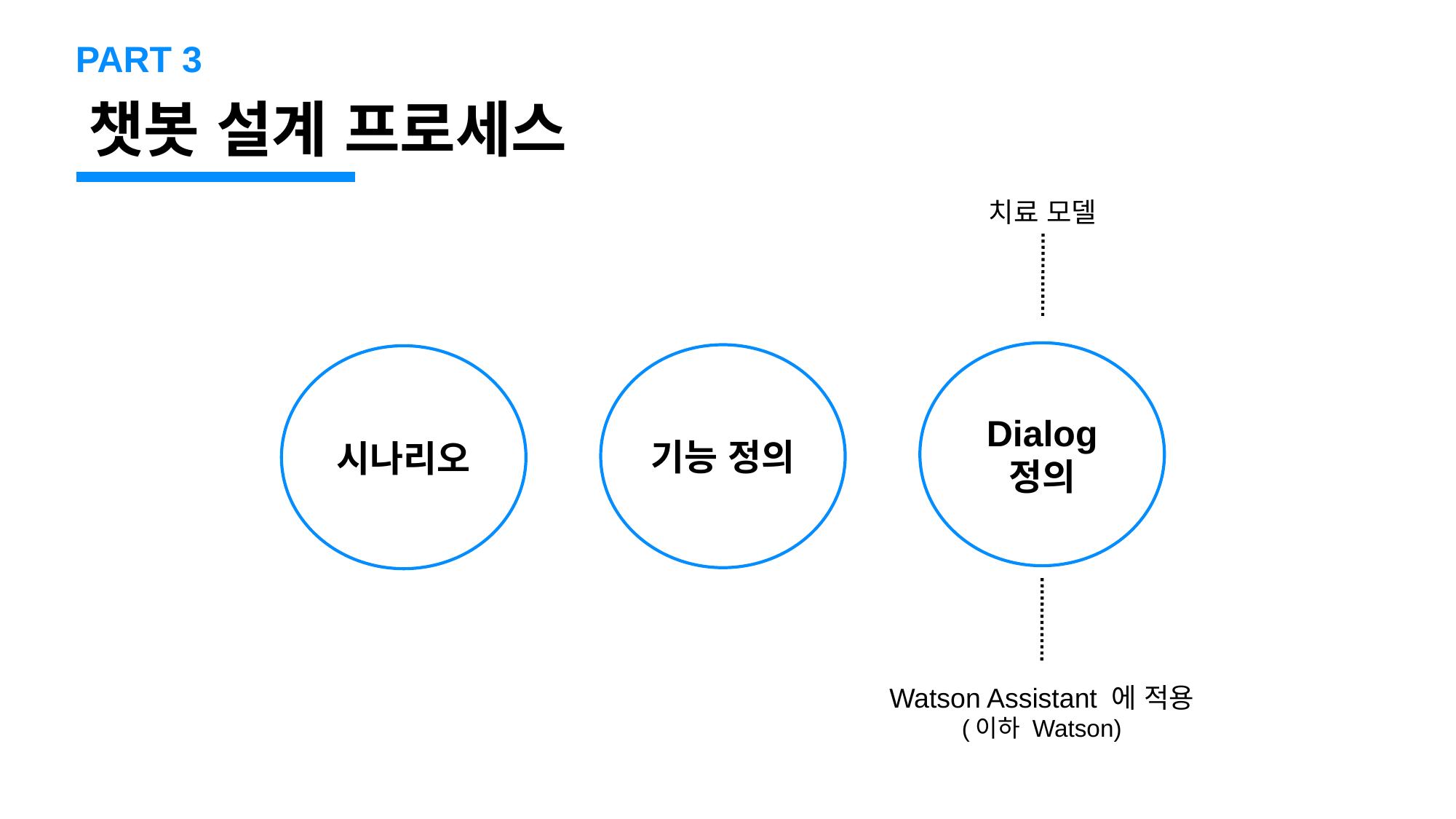

PART 3
챗봇 설계 프로세스

치료 모델
Dialog
정의
기능 정의
시나리오
Watson Assistant 에 적용
(이하 Watson)